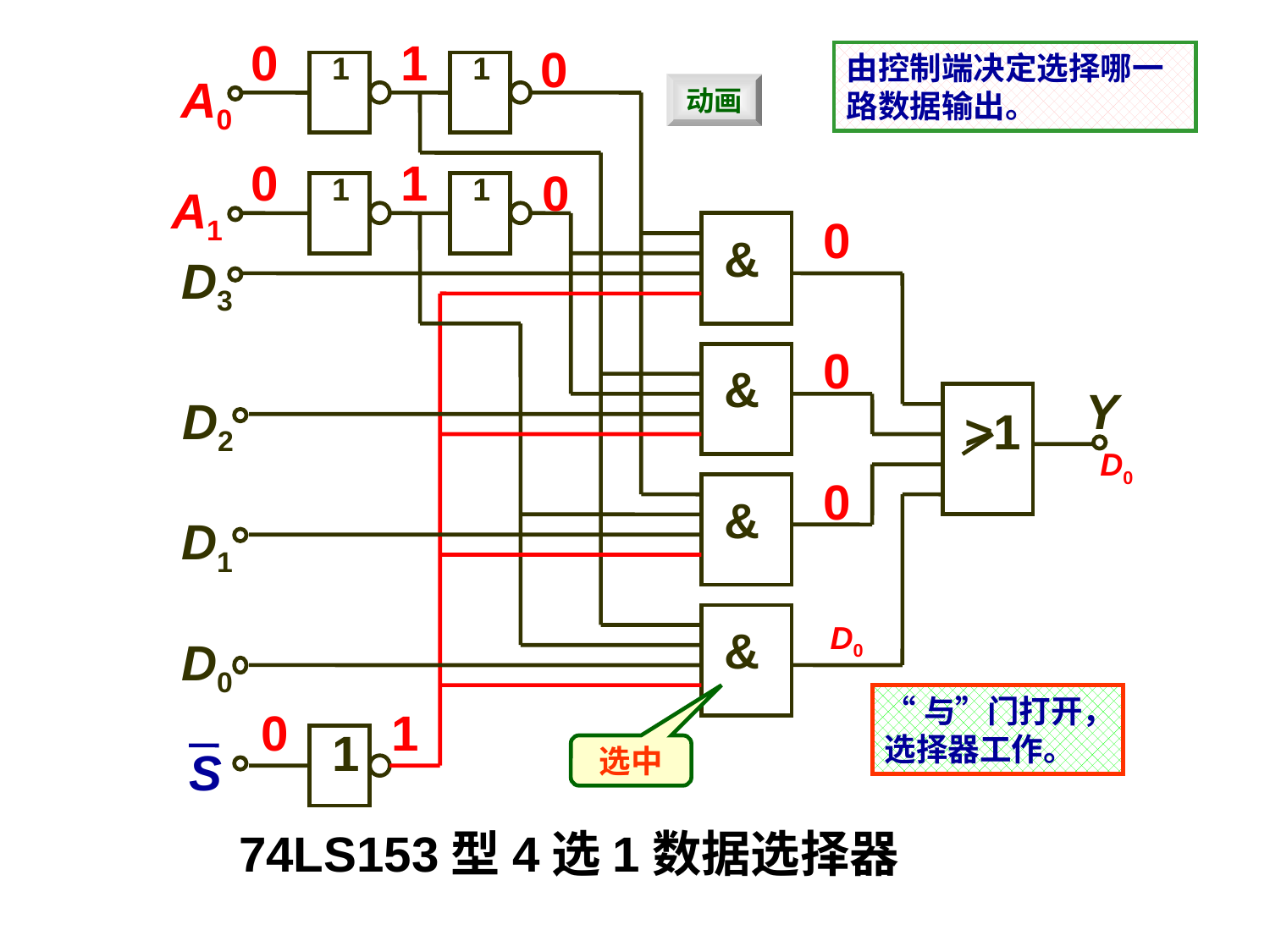

0
0
1
1
0
0
1
1
由控制端决定选择哪一路数据输出。

A0
动画

1
1
A1

0
0
0
D0

&

D3

&

Y
D2

>1

D0

&

D1

&
D0

“与”门打开，选择器工作。
0
1
1

S

选中

74LS153型4选1数据选择器